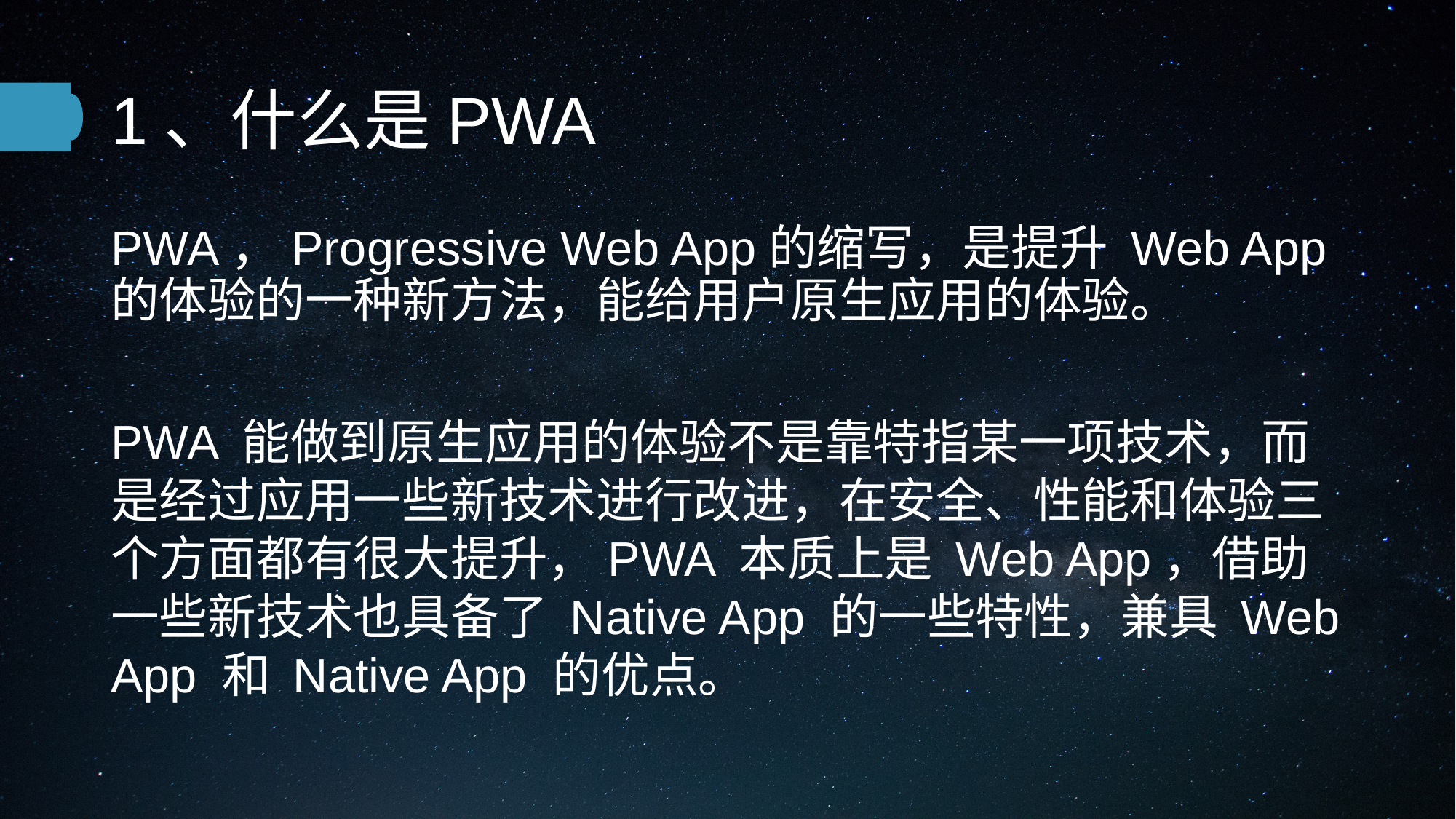

# 1、什么是PWA
PWA，Progressive Web App的缩写，是提升 Web App 的体验的一种新方法，能给用户原生应用的体验。

PWA 能做到原生应用的体验不是靠特指某一项技术，而是经过应用一些新技术进行改进，在安全、性能和体验三个方面都有很大提升，PWA 本质上是 Web App，借助一些新技术也具备了 Native App 的一些特性，兼具 Web App 和 Native App 的优点。